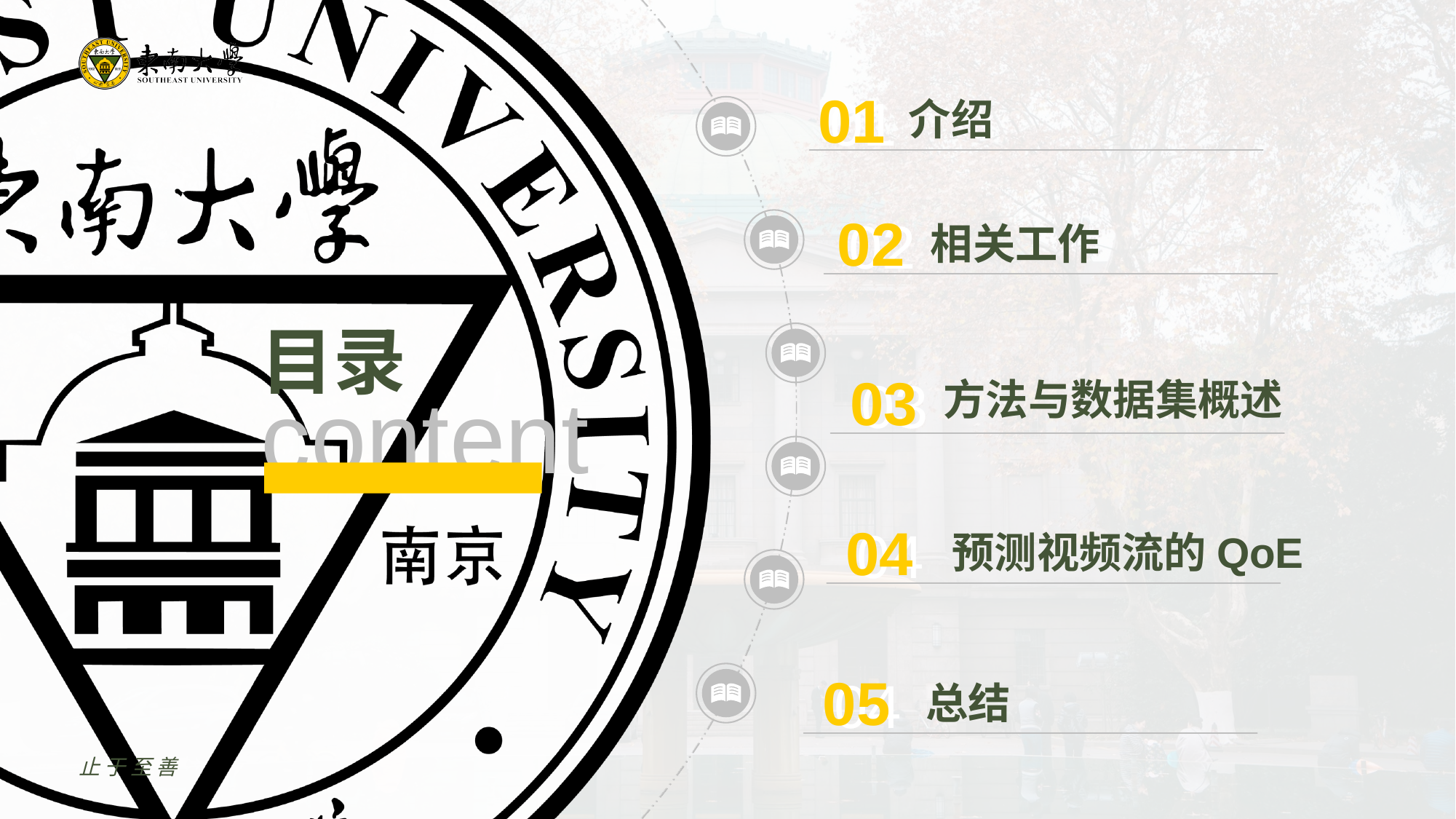

01
01
介绍

02
02
相关工作

03
03
方法与数据集概述

04
04
预测视频流的QoE

05
04
总结

止于至善